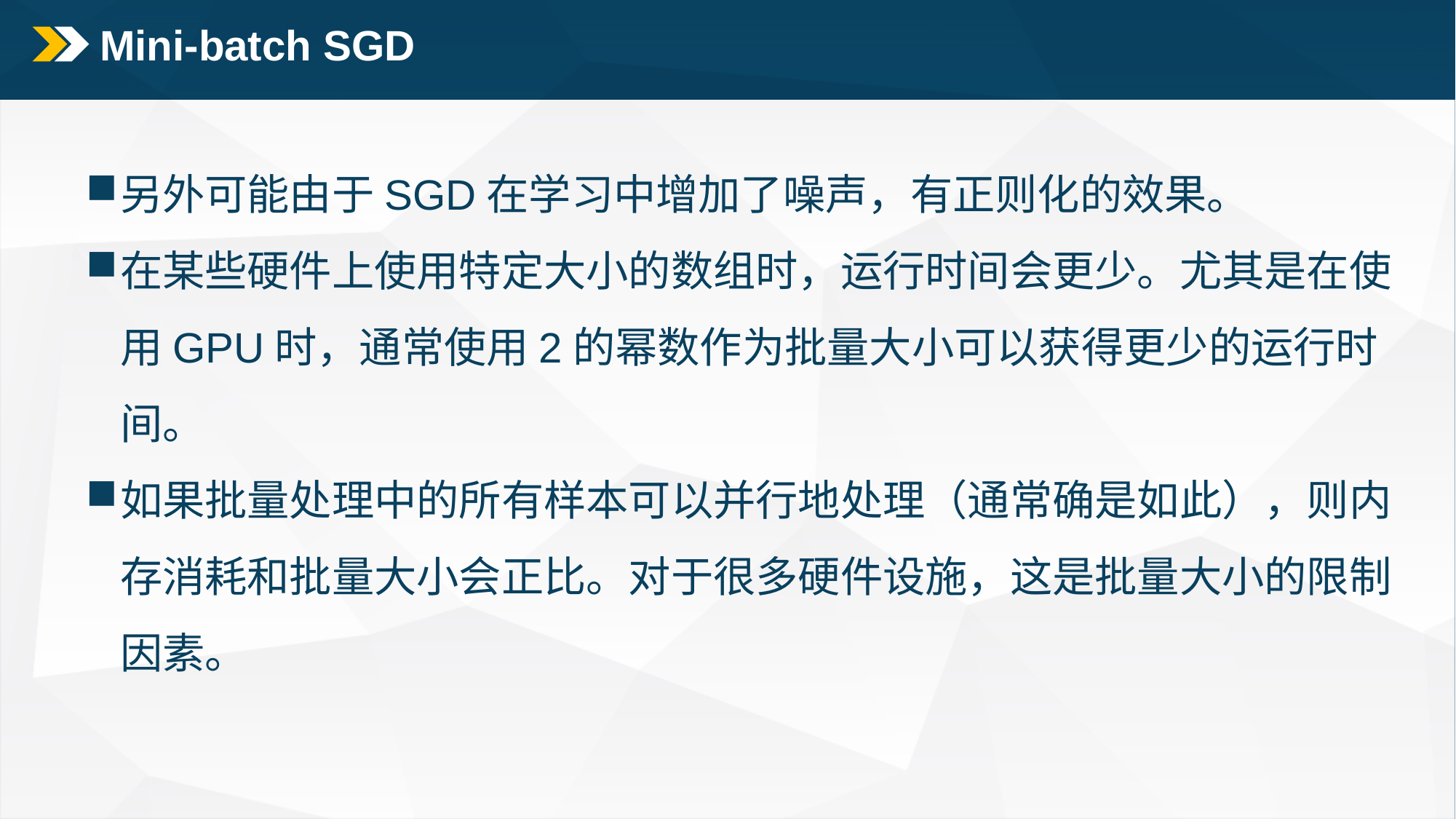

# Mini-batch SGD
另外可能由于SGD在学习中增加了噪声，有正则化的效果。
在某些硬件上使用特定大小的数组时，运行时间会更少。尤其是在使用GPU时，通常使用2的幂数作为批量大小可以获得更少的运行时间。
如果批量处理中的所有样本可以并行地处理（通常确是如此），则内存消耗和批量大小会正比。对于很多硬件设施，这是批量大小的限制因素。